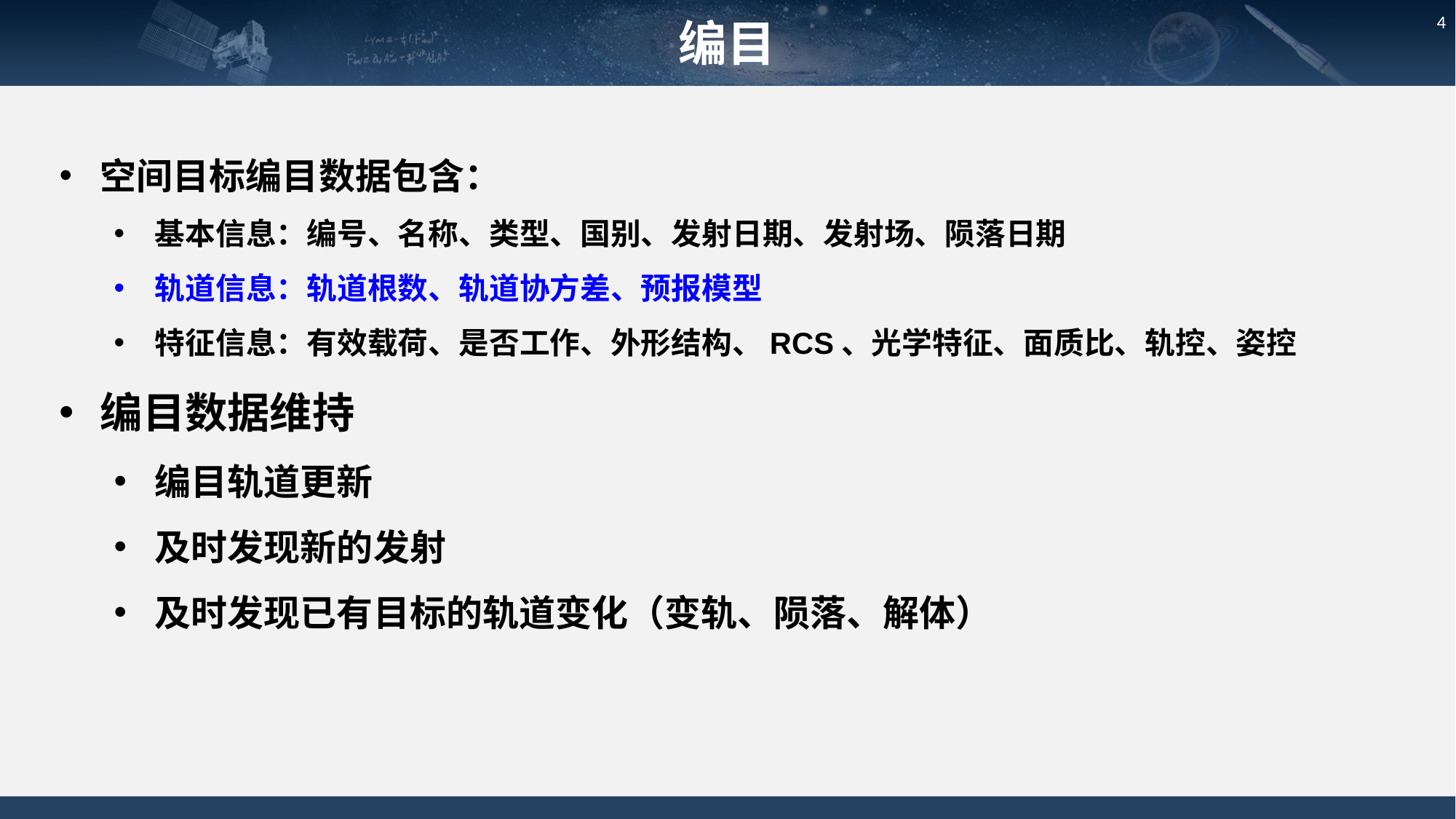

编目
4
空间目标编目数据包含：
基本信息：编号、名称、类型、国别、发射日期、发射场、陨落日期
轨道信息：轨道根数、轨道协方差、预报模型
特征信息：有效载荷、是否工作、外形结构、RCS、光学特征、面质比、轨控、姿控
编目数据维持
编目轨道更新
及时发现新的发射
及时发现已有目标的轨道变化（变轨、陨落、解体）